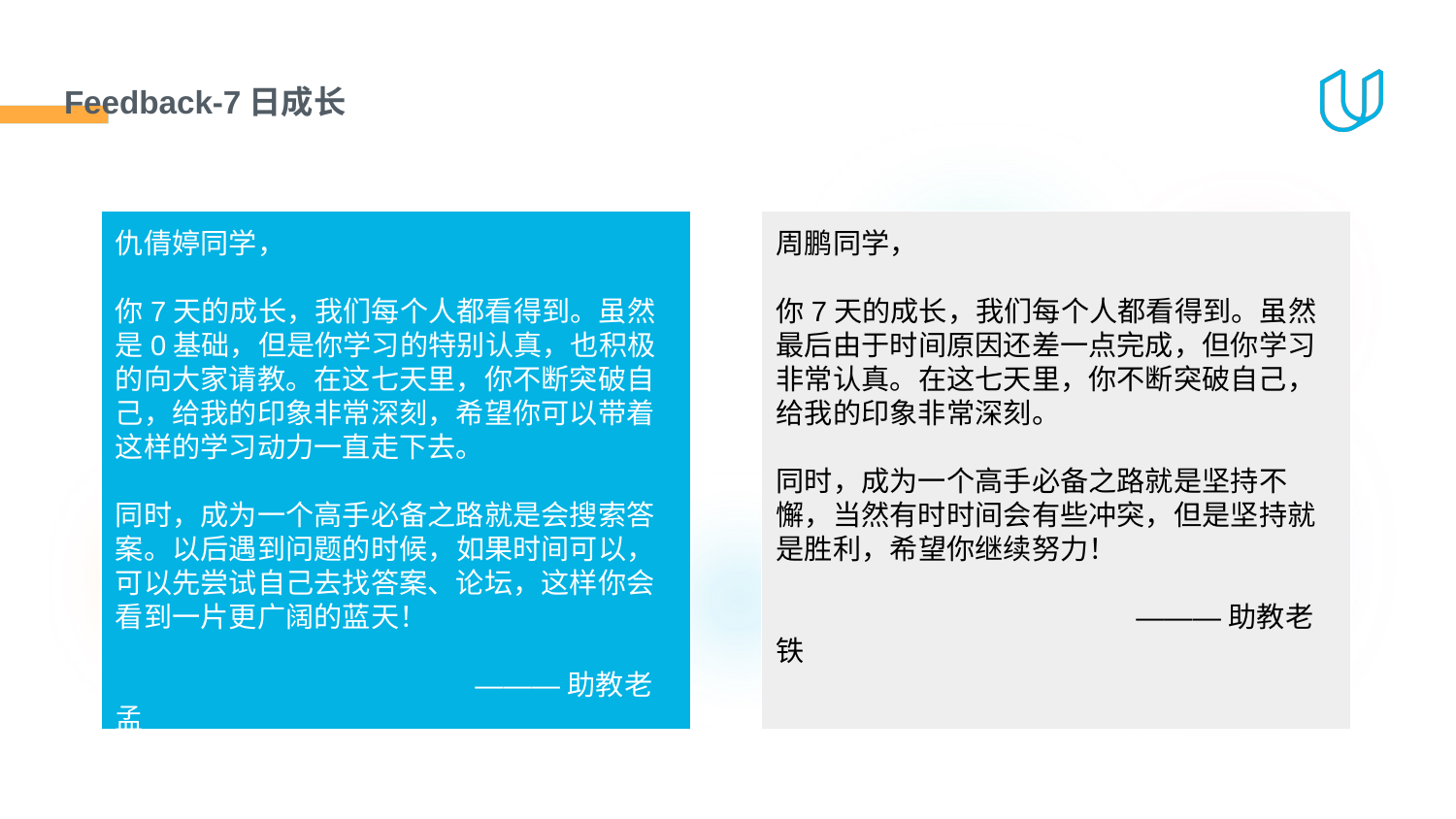

# Feedback-7日成长

仇倩婷同学，

你7天的成长，我们每个人都看得到。虽然是0基础，但是你学习的特别认真，也积极的向大家请教。在这七天里，你不断突破自己，给我的印象非常深刻，希望你可以带着这样的学习动力一直走下去。

同时，成为一个高手必备之路就是会搜索答案。以后遇到问题的时候，如果时间可以，可以先尝试自己去找答案、论坛，这样你会看到一片更广阔的蓝天！

                                             ———助教老孟
周鹏同学，

你7天的成长，我们每个人都看得到。虽然最后由于时间原因还差一点完成，但你学习非常认真。在这七天里，你不断突破自己，给我的印象非常深刻。

同时，成为一个高手必备之路就是坚持不懈，当然有时时间会有些冲突，但是坚持就是胜利，希望你继续努力！

                                             ———助教老铁